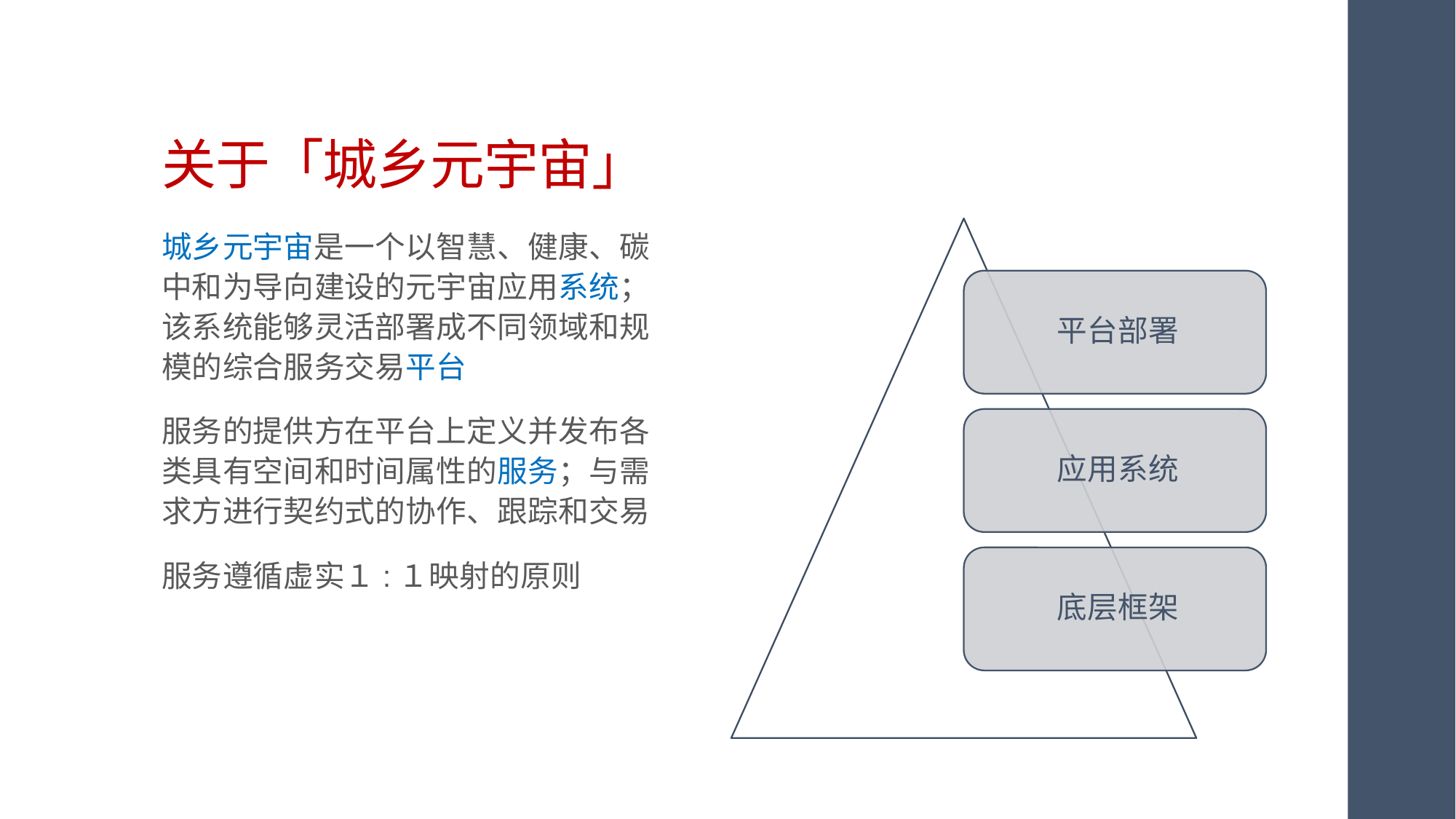

# 关于「城乡元宇宙」
城乡元宇宙是一个以智慧、健康、碳中和为导向建设的元宇宙应用系统；该系统能够灵活部署成不同领域和规模的综合服务交易平台
服务的提供方在平台上定义并发布各类具有空间和时间属性的服务；与需求方进行契约式的协作、跟踪和交易
服务遵循虚实１:１映射的原则

平台部署
应用系统
底层框架